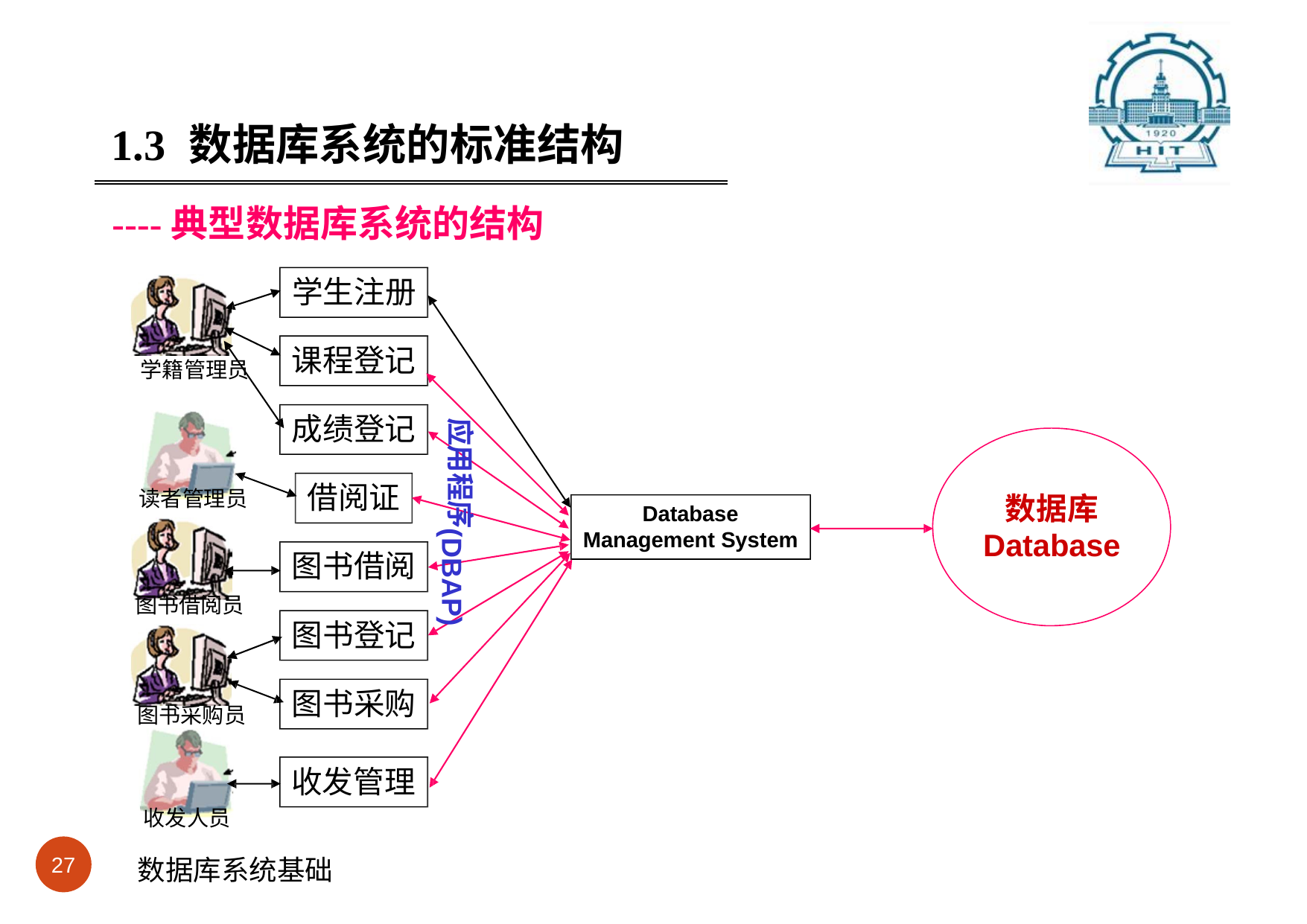

#
1.3	数据库系统的标准结构
----典型数据库系统的结构
学生注册

课程登记
学籍管理员

成绩登记

应用程序

借阅证
读者管理员
数据库
Database

Database  Management System

(DBAP)

图书借阅

图书借阅员
图书登记

图书采购
图书采购员

收发管理
收发人员